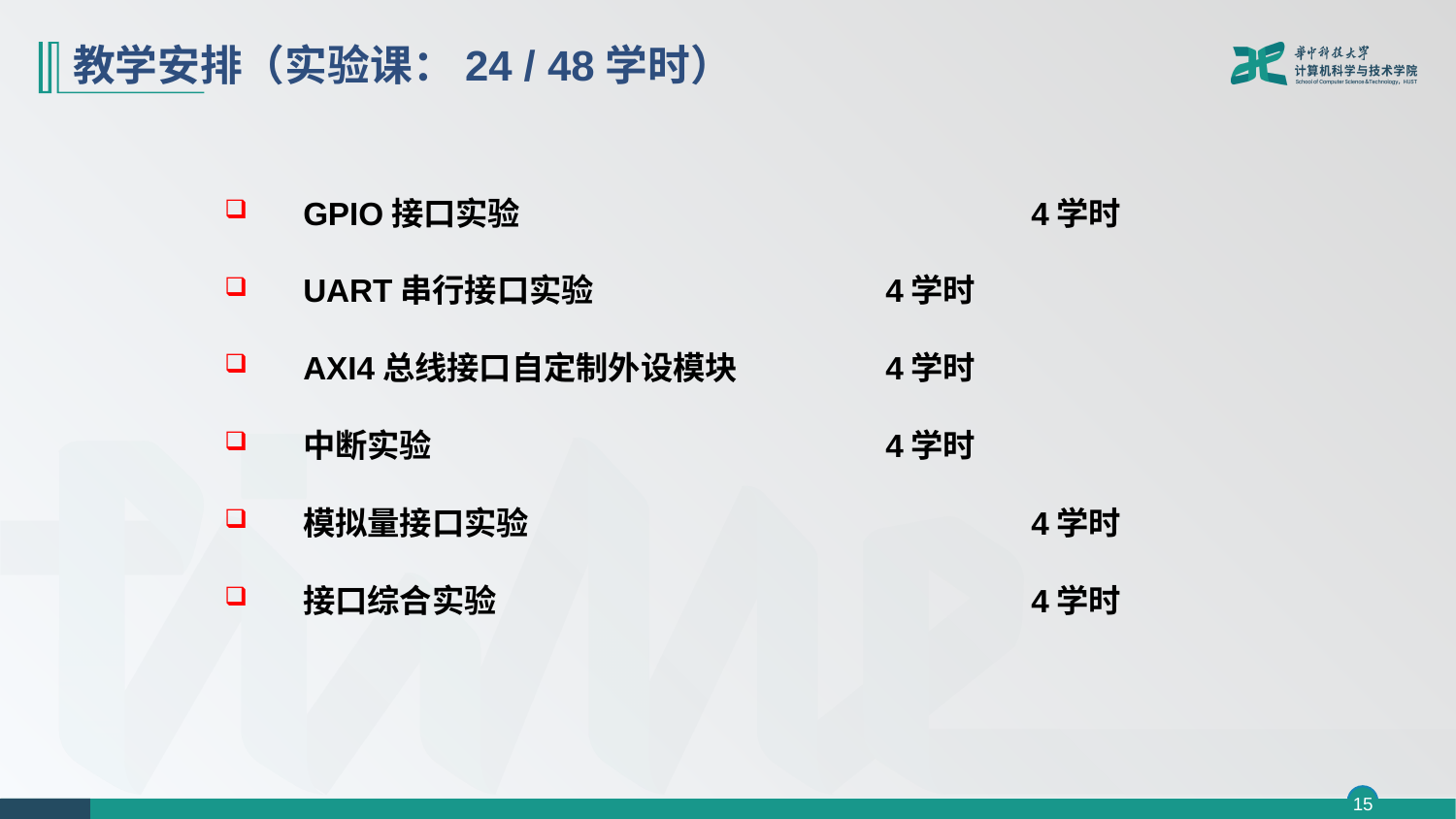

# 教学安排（实验课：24 / 48学时）
GPIO接口实验				4学时
UART串行接口实验			4学时
AXI4总线接口自定制外设模块		4学时
中断实验				4学时
模拟量接口实验				4学时
接口综合实验				4学时